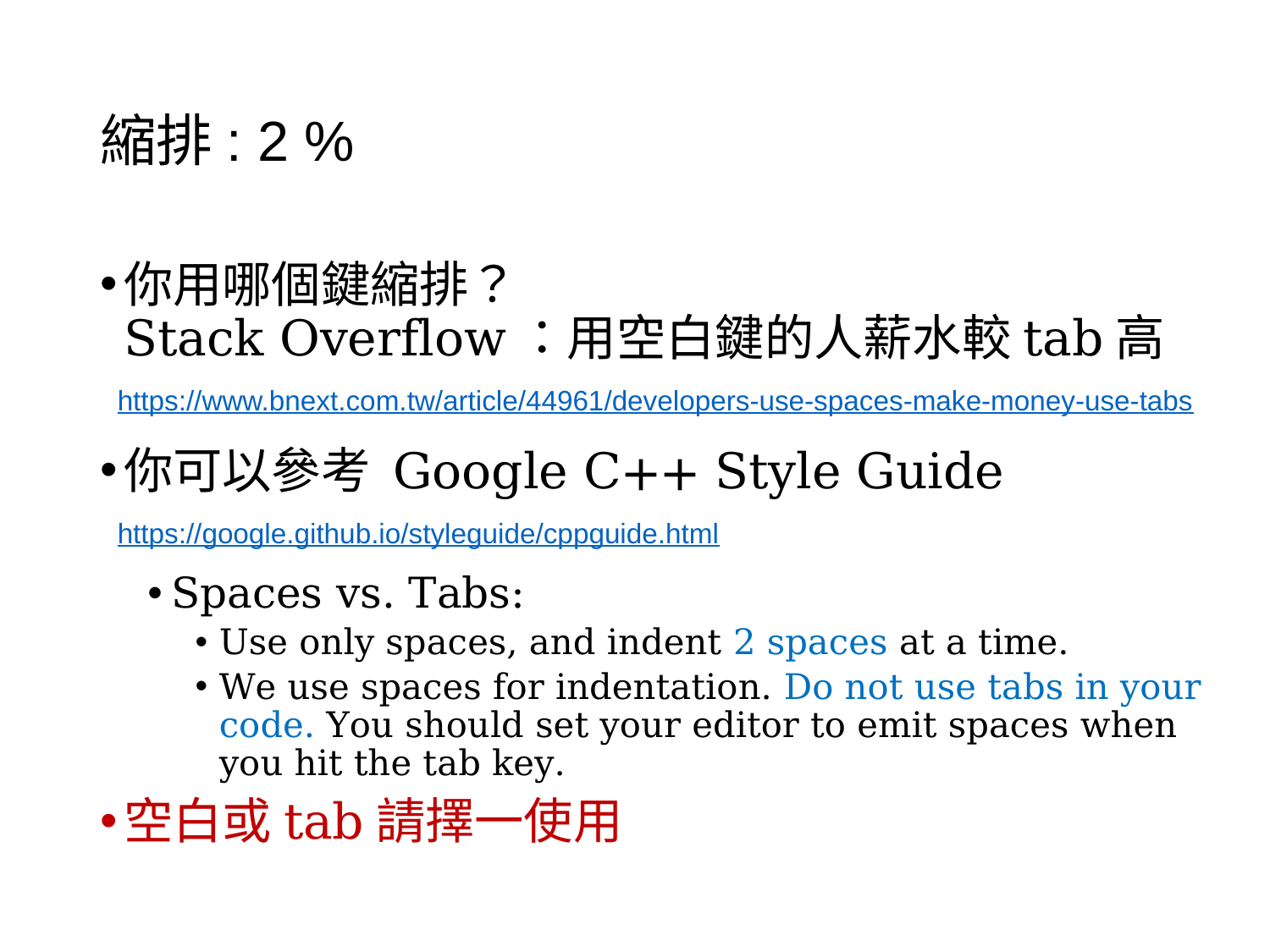

# 縮排: 2 %
你用哪個鍵縮排？
Stack Overflow：用空白鍵的人薪水較tab高

你可以參考 Google C++ Style Guide

Spaces vs. Tabs:
Use only spaces, and indent 2 spaces at a time.
We use spaces for indentation. Do not use tabs in your code. You should set your editor to emit spaces when you hit the tab key.
空白或tab請擇一使用
https://www.bnext.com.tw/article/44961/developers-use-spaces-make-money-use-tabs
https://google.github.io/styleguide/cppguide.html